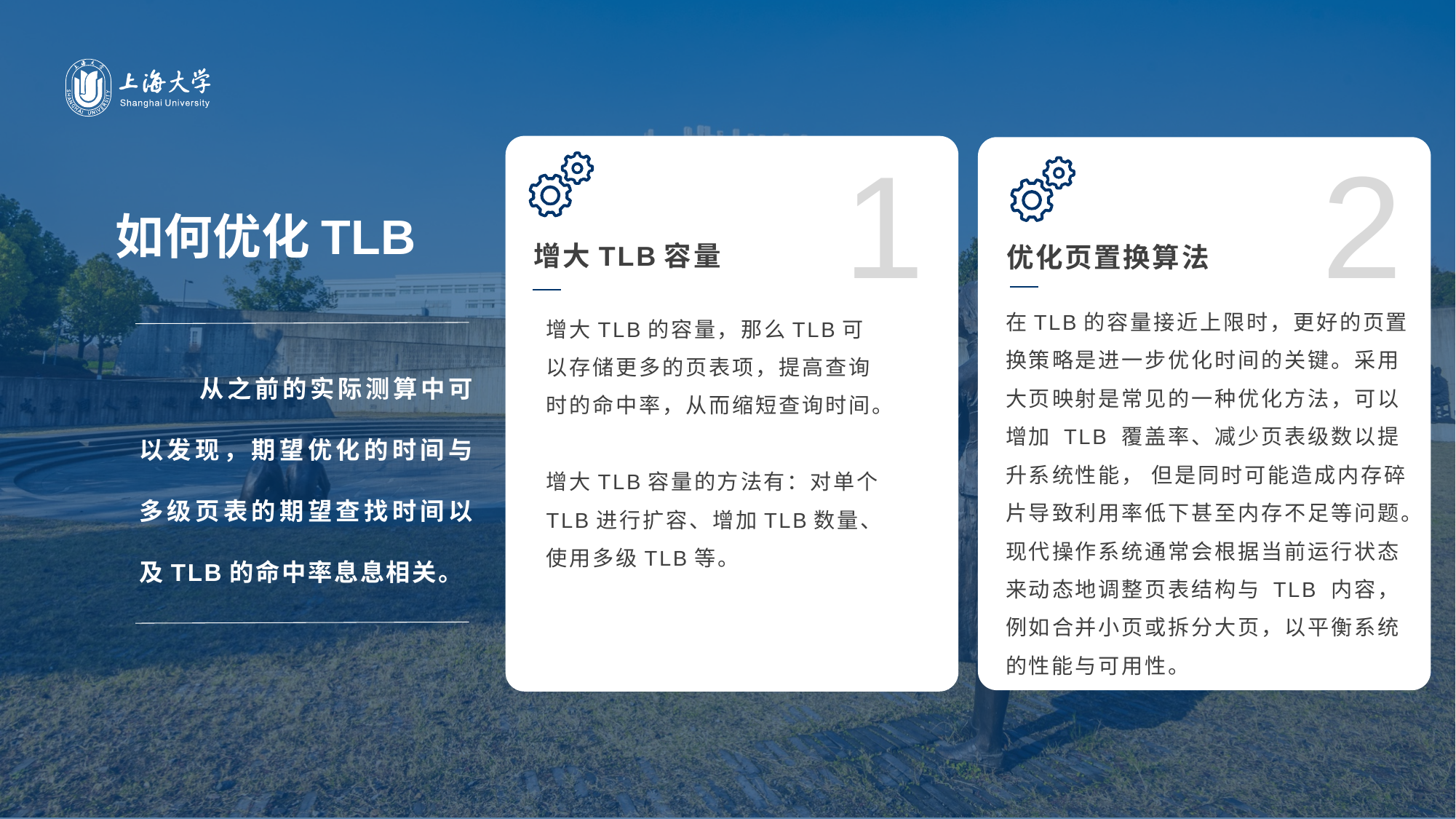

的

1

增大TLB容量
增大TLB的容量，那么TLB可以存储更多的页表项，提高查询时的命中率，从而缩短查询时间。

增大TLB容量的方法有：对单个TLB进行扩容、增加TLB数量、使用多级TLB等。
2

如何优化TLB
优化页置换算法
在TLB的容量接近上限时，更好的页置换策略是进一步优化时间的关键。采用大页映射是常见的一种优化方法，可以增加 TLB 覆盖率、减少页表级数以提升系统性能， 但是同时可能造成内存碎片导致利用率低下甚至内存不足等问题。现代操作系统通常会根据当前运行状态来动态地调整页表结构与 TLB 内容，例如合并小页或拆分大页，以平衡系统的性能与可用性。
      从之前的实际测算中可以发现，期望优化的时间与多级页表的期望查找时间以及TLB的命中率息息相关。